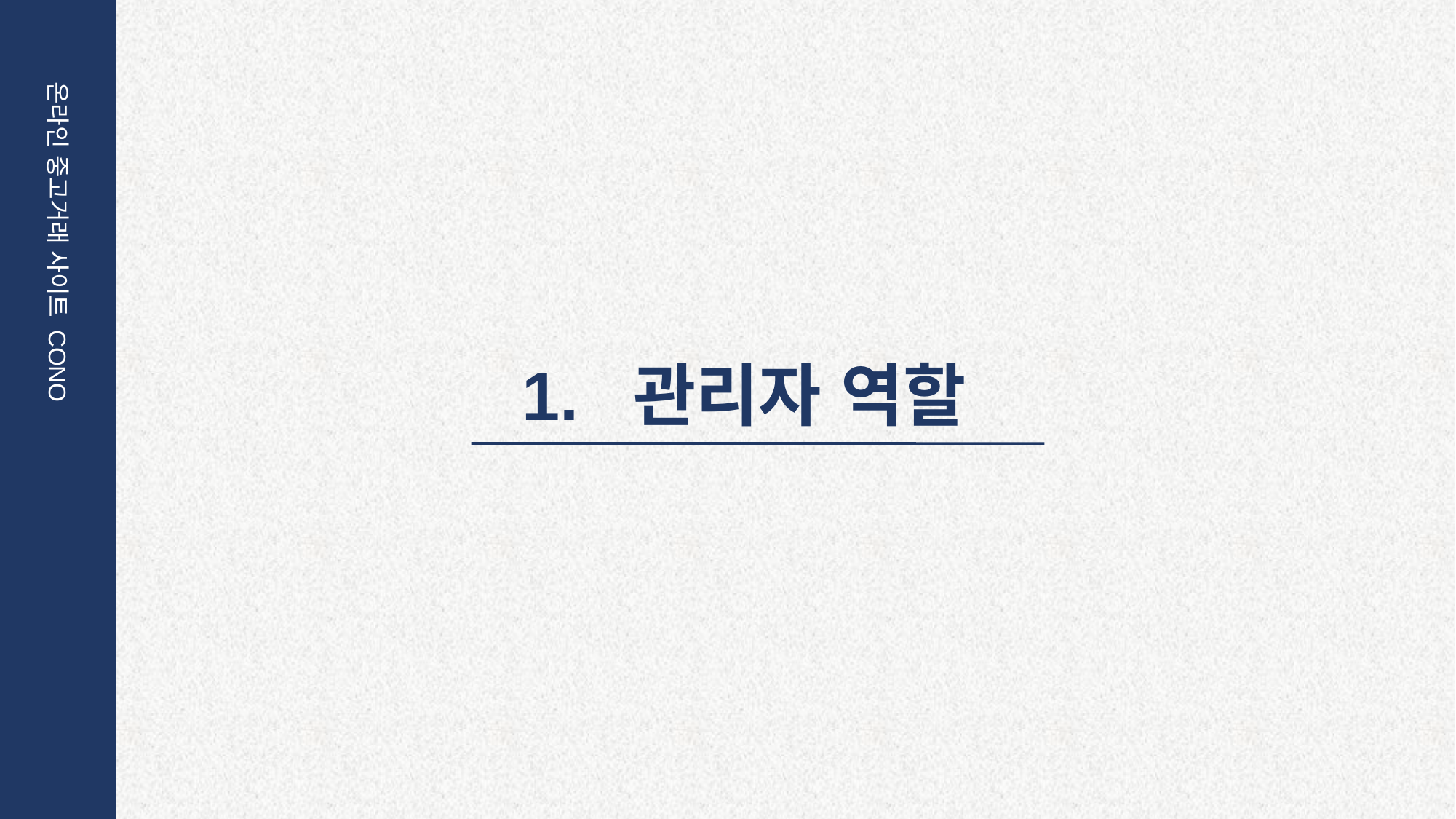

온라인 중고거래 사이트 CONO
1.  관리자 역할